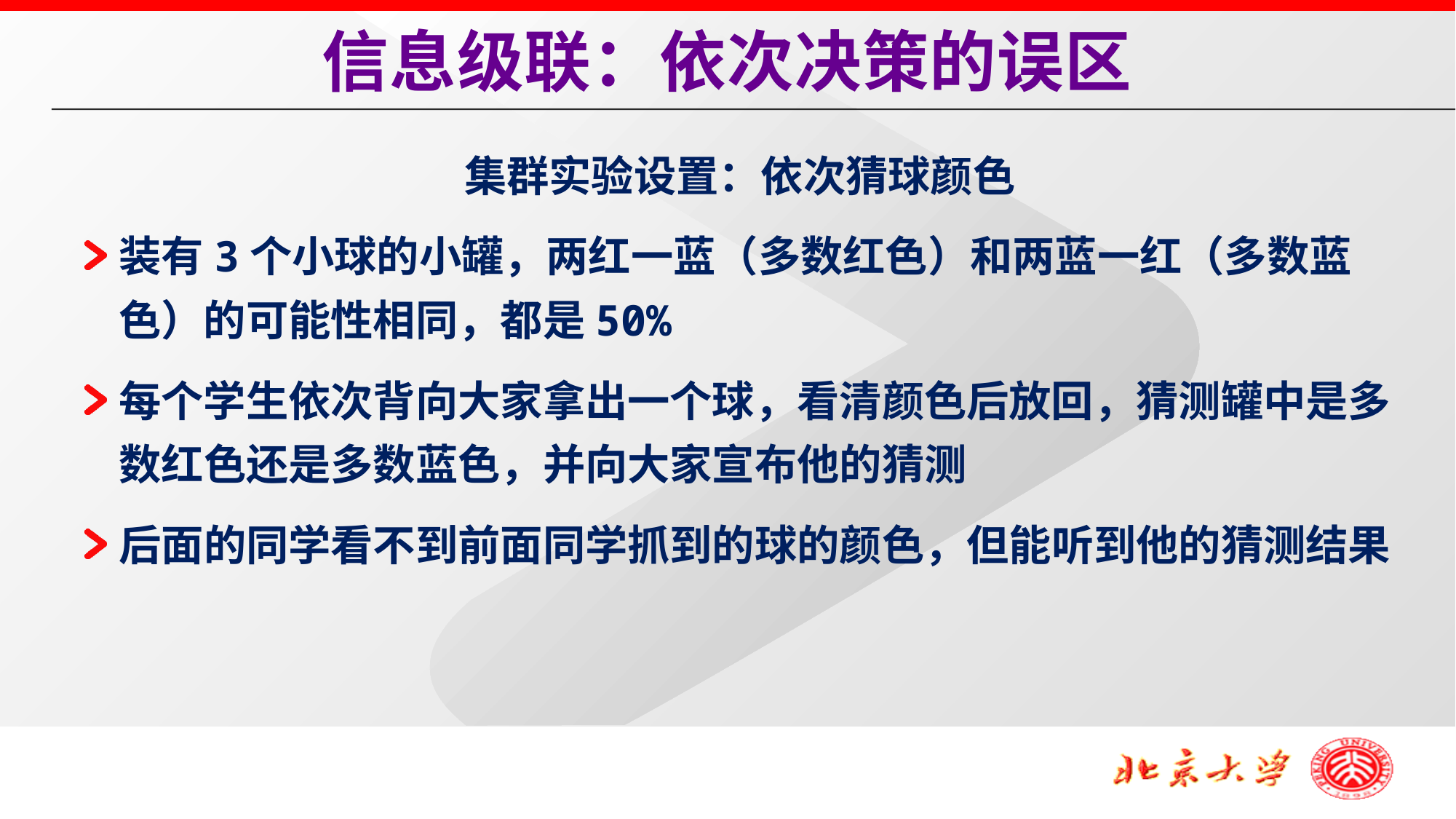

信息级联：依次决策的误区
集群实验设置：依次猜球颜色
装有3个小球的小罐，两红一蓝（多数红色）和两蓝一红（多数蓝色）的可能性相同，都是50%
每个学生依次背向大家拿出一个球，看清颜色后放回，猜测罐中是多数红色还是多数蓝色，并向大家宣布他的猜测
后面的同学看不到前面同学抓到的球的颜色，但能听到他的猜测结果